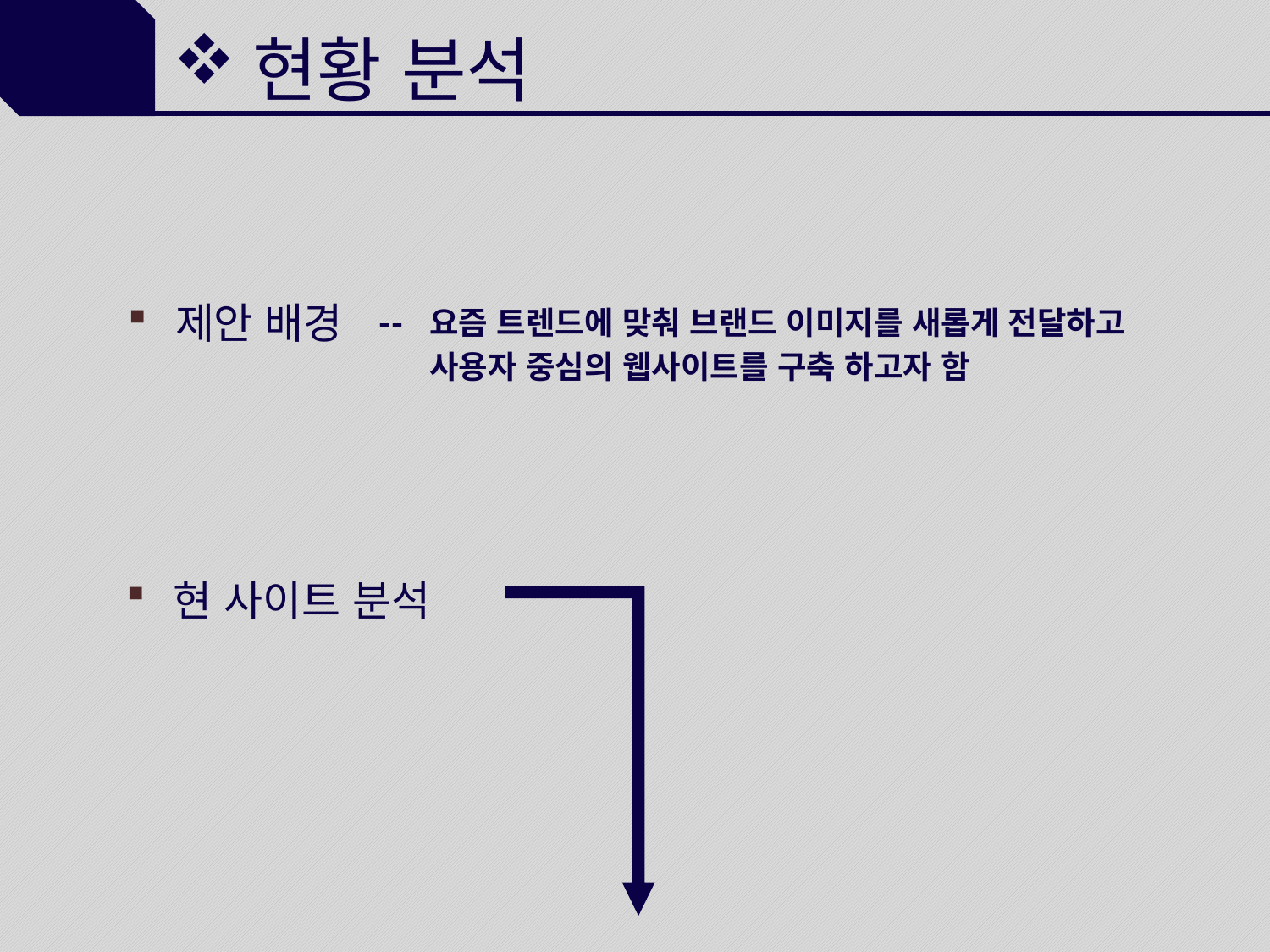

# 현황 분석
제안 배경
--  요즘 트렌드에 맞춰 브랜드 이미지를 새롭게 전달하고
     사용자 중심의 웹사이트를 구축 하고자 함
현 사이트 분석